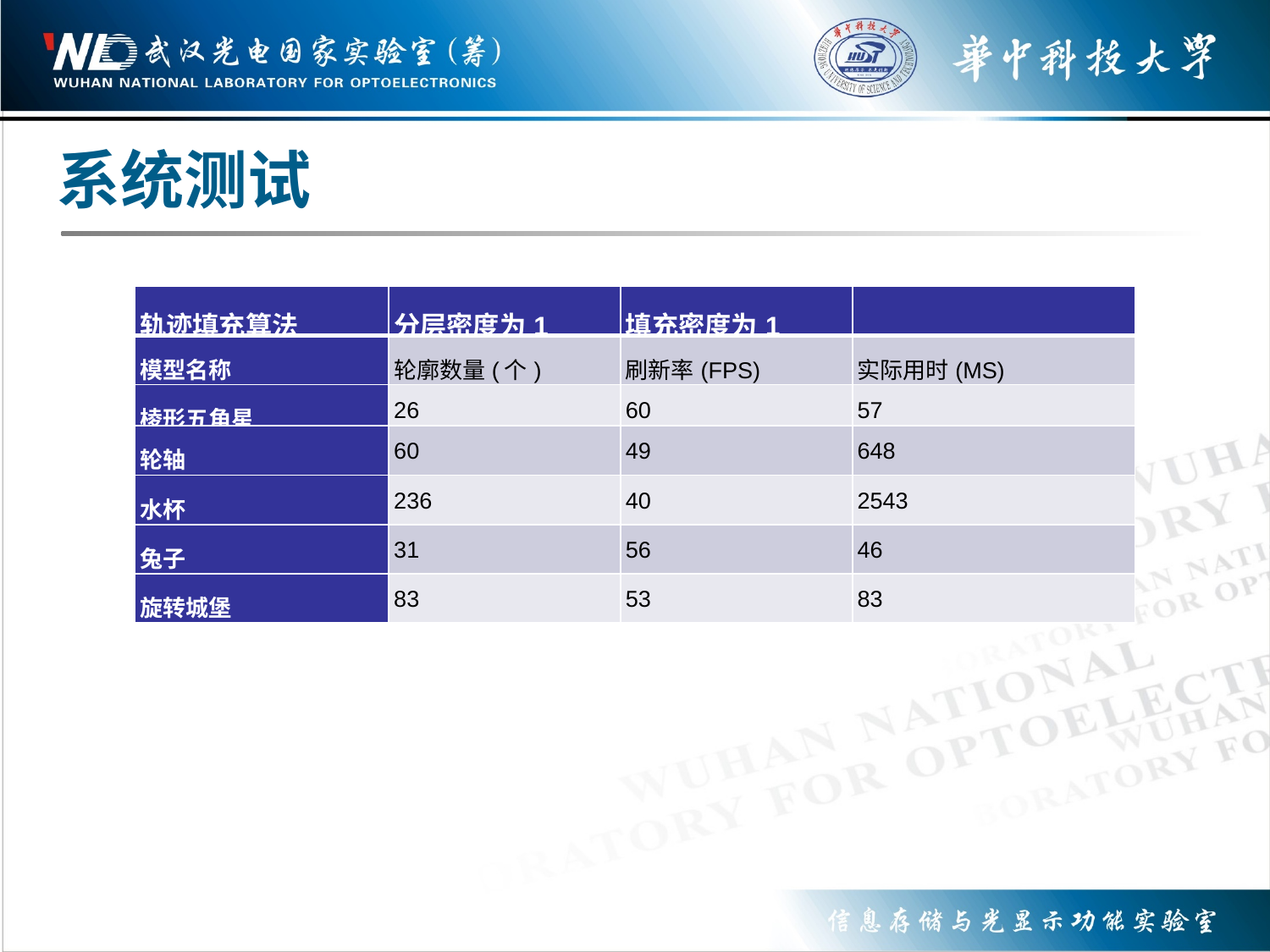

系统测试

| 轨迹填充算法 | 分层密度为1 | 填充密度为1 |  |
| --- | --- | --- | --- |
| 模型名称 | 轮廓数量(个) | 刷新率(FPS) | 实际用时(MS) |
| 棱形五角星 | 26 | 60 | 57 |
| 轮轴 | 60 | 49 | 648 |
| 水杯 | 236 | 40 | 2543 |
| 兔子 | 31 | 56 | 46 |
| 旋转城堡 | 83 | 53 | 83 |